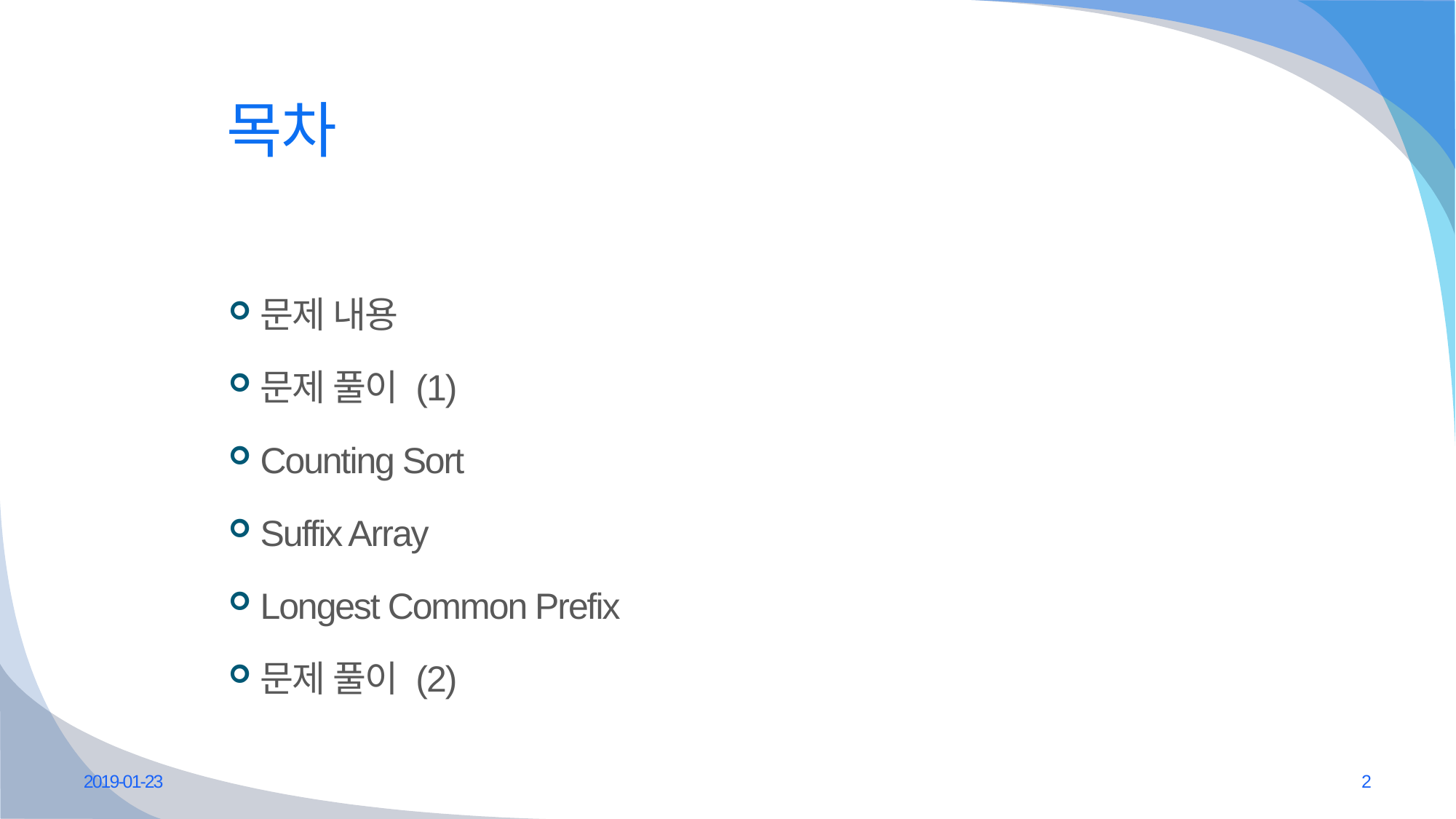

# 목차
문제 내용
문제 풀이 (1)
Counting Sort
Suffix Array
Longest Common Prefix
문제 풀이 (2)
2019-01-23
2